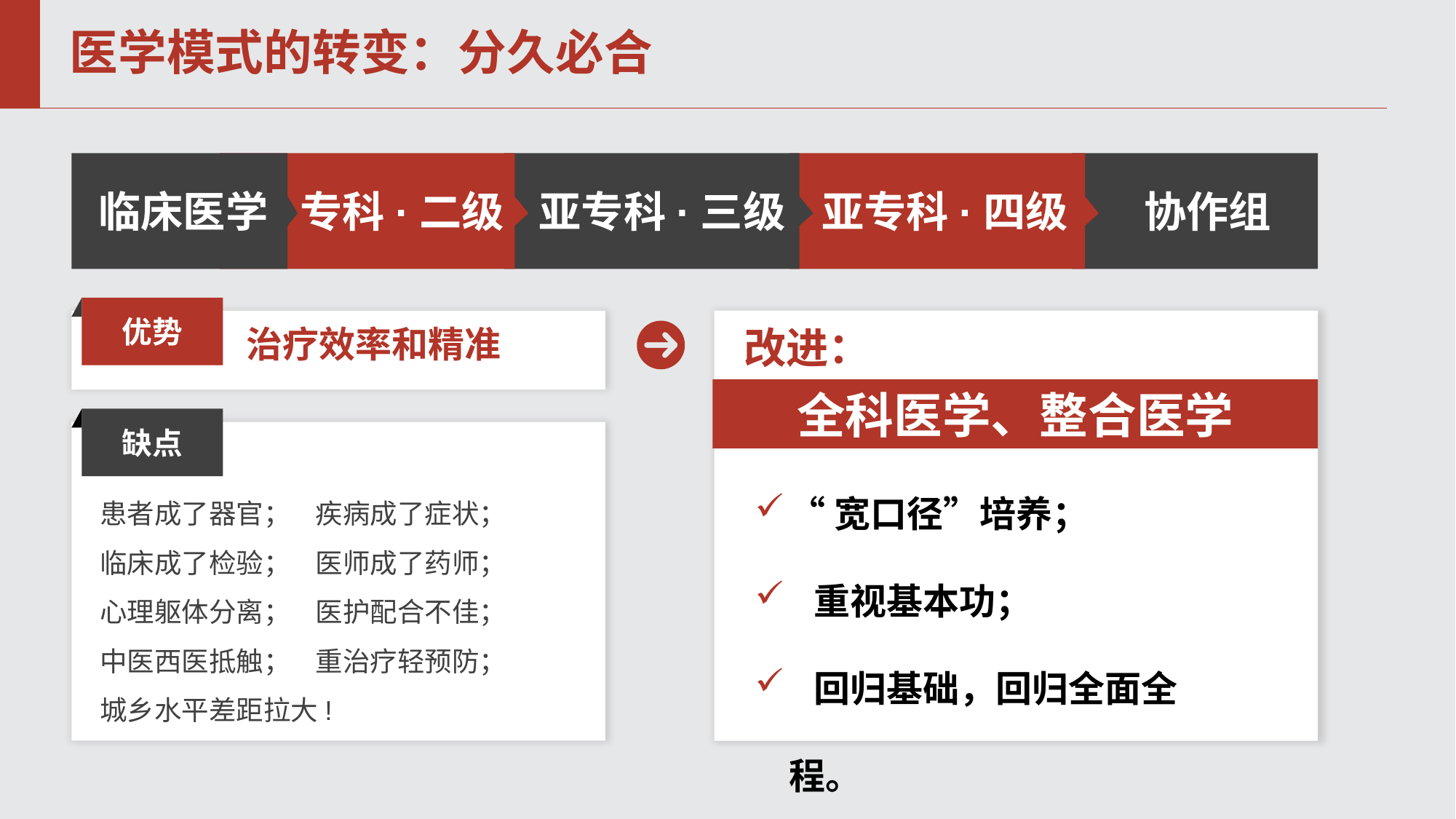

# 医学模式的转变：分久必合

临床医学
协作组
专科·二级
亚专科·三级
亚专科·四级
优势

治疗效率和精准

改进：

全科医学、整合医学
缺点

患者成了器官；    疾病成了症状；
临床成了检验；    医师成了药师；
心理躯体分离；    医护配合不佳；
中医西医抵触；    重治疗轻预防；
城乡水平差距拉大!
“宽口径”培养；
  重视基本功；
  回归基础，回归全面全程。